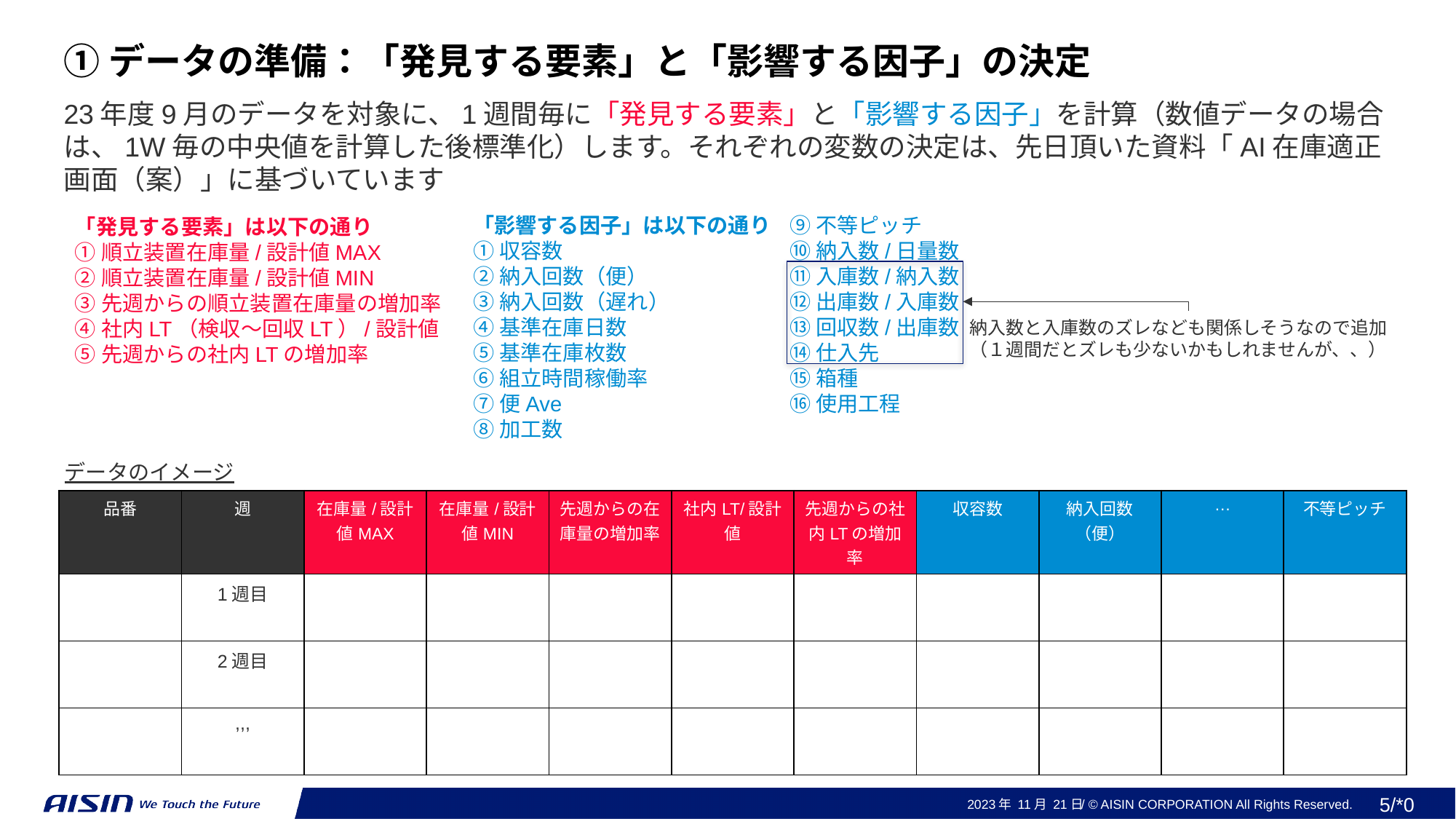

①データの準備：「発見する要素」と「影響する因子」の決定

23年度9月のデータを対象に、1週間毎に「発見する要素」と「影響する因子」を計算（数値データの場合は、1W毎の中央値を計算した後標準化）します。それぞれの変数の決定は、先日頂いた資料「AI在庫適正画面（案）」に基づいています

「影響する因子」は以下の通り
➀収容数
➁納入回数（便）
➂納入回数（遅れ）
④基準在庫日数
⑤基準在庫枚数
⑥組立時間稼働率
⑦便Ave
⑧加工数
⑨不等ピッチ
⑩納入数/日量数
⑪入庫数/納入数
⑫出庫数/入庫数
⑬回収数/出庫数
⑭仕入先
⑮箱種
⑯使用工程
「発見する要素」は以下の通り
➀順立装置在庫量/設計値MAX
➁順立装置在庫量/設計値MIN
➂先週からの順立装置在庫量の増加率
④社内LT（検収〜回収LT）/設計値
⑤先週からの社内LTの増加率

納入数と入庫数のズレなども関係しそうなので追加（１週間だとズレも少ないかもしれませんが、、）
データのイメージ
| 品番 | 週 | 在庫量/設計値MAX | 在庫量/設計値MIN | 先週からの在庫量の増加率 | 社内LT/設計値 | 先週からの社内LTの増加率 | 収容数 | 納入回数（便） | … | 不等ピッチ |
| --- | --- | --- | --- | --- | --- | --- | --- | --- | --- | --- |
|  | 1週目 |  |  |  |  |  |  |  |  |  |
|  | 2週目 |  |  |  |  |  |  |  |  |  |
|  | ,,, |  |  |  |  |  |  |  |  |  |
2023年 11月 21日